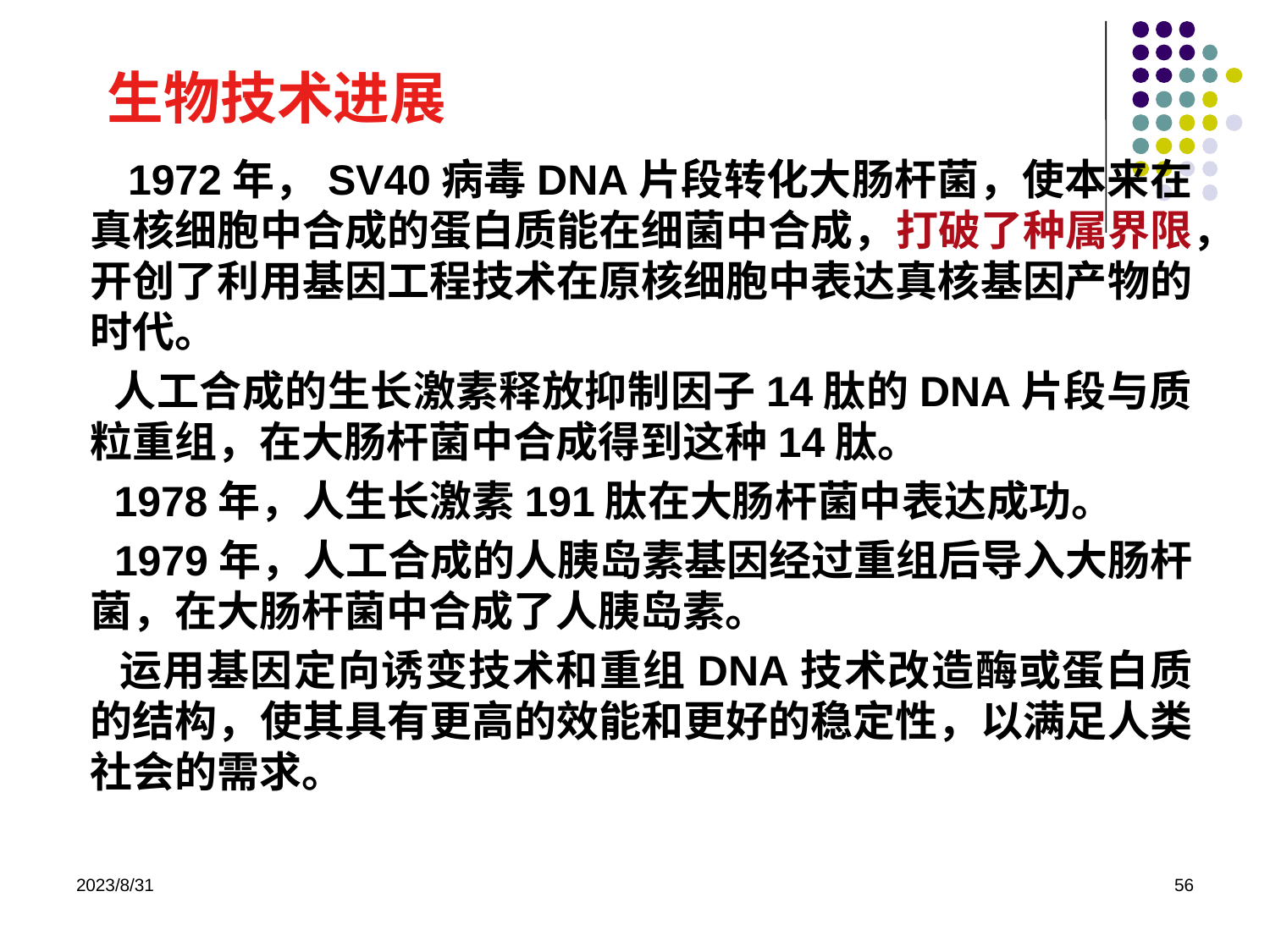

生物技术进展
       1972年，SV40病毒DNA片段转化大肠杆菌，使本来在真核细胞中合成的蛋白质能在细菌中合成，打破了种属界限，开创了利用基因工程技术在原核细胞中表达真核基因产物的时代。
      人工合成的生长激素释放抑制因子14肽的DNA片段与质粒重组，在大肠杆菌中合成得到这种14肽。
      1978年，人生长激素191肽在大肠杆菌中表达成功。
      1979年，人工合成的人胰岛素基因经过重组后导入大肠杆菌，在大肠杆菌中合成了人胰岛素。
      运用基因定向诱变技术和重组DNA技术改造酶或蛋白质的结构，使其具有更高的效能和更好的稳定性，以满足人类社会的需求。

2023/8/31
56